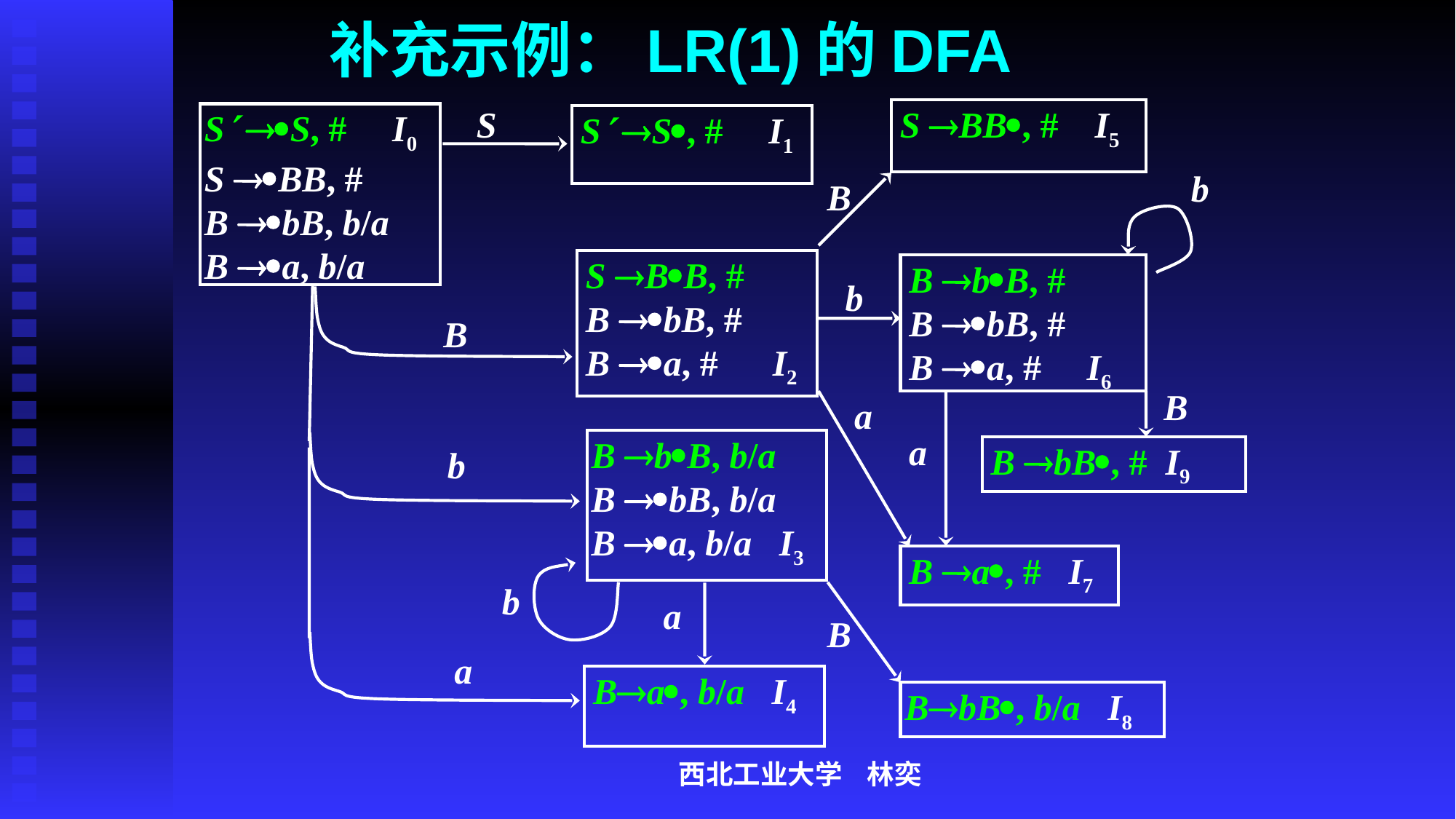

# 补充示例：LR(1)的DFA
S
S′ →•S, #     I0
S →•BB, #
B →•bB, b/a
B →•a, b/a
S′ →S•, #     I1

S →B•B, #
B →•bB, #
B →•a, #      I2

B
B →b•B, b/a
B →•bB, b/a
B →•a, b/a   I3

b

b

a

a
B→a•, b/a   I4
S →BB•, #    I5
b
B

B →b•B, #
B →•bB, #
B →•a, #     I6
b

B

a

a
B →bB•, #  I9
B →a•, #   I7

B
B→bB•, b/a   I8
西北工业大学    林奕
113